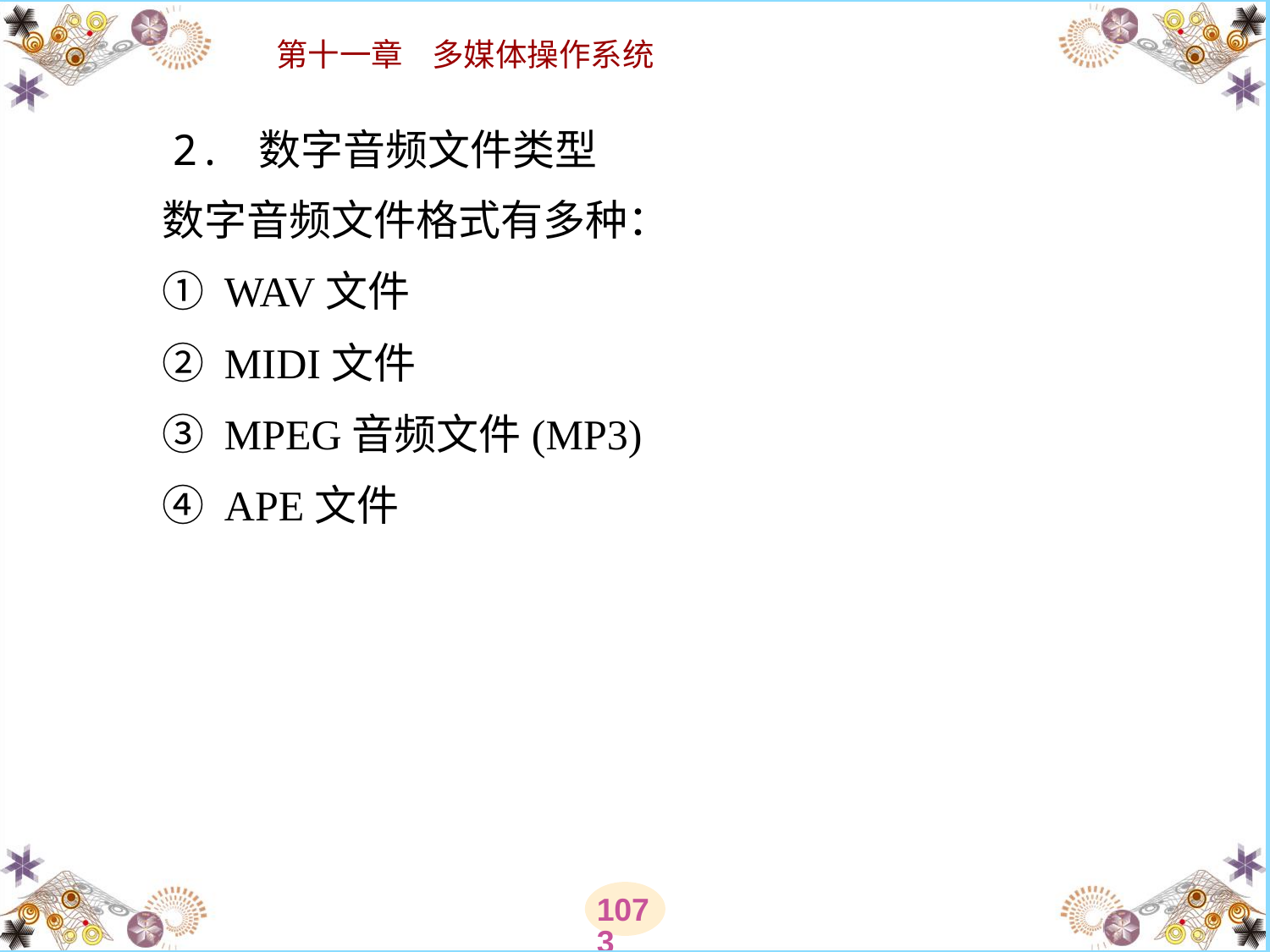

# 2. 数字音频文件类型 　　数字音频文件格式有多种： 　　① WAV文件 　　② MIDI文件 　　③ MPEG音频文件(MP3) 　　④ APE文件